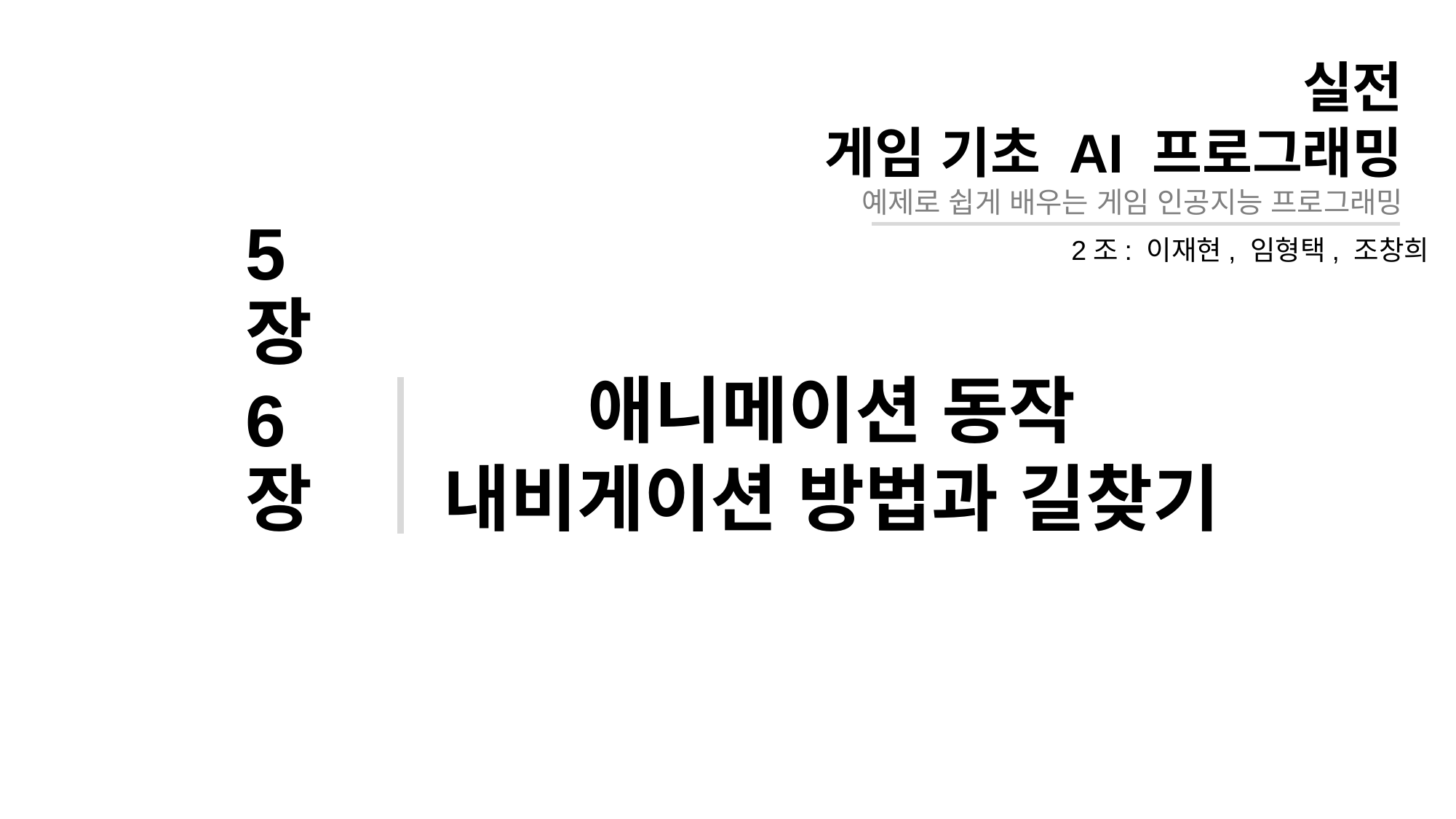

# 실전 게임 기초 AI 프로그래밍 예제로 쉽게 배우는 게임 인공지능 프로그래밍
2조: 이재현, 임형택, 조창희
5장
6장
애니메이션 동작
내비게이션 방법과 길찾기